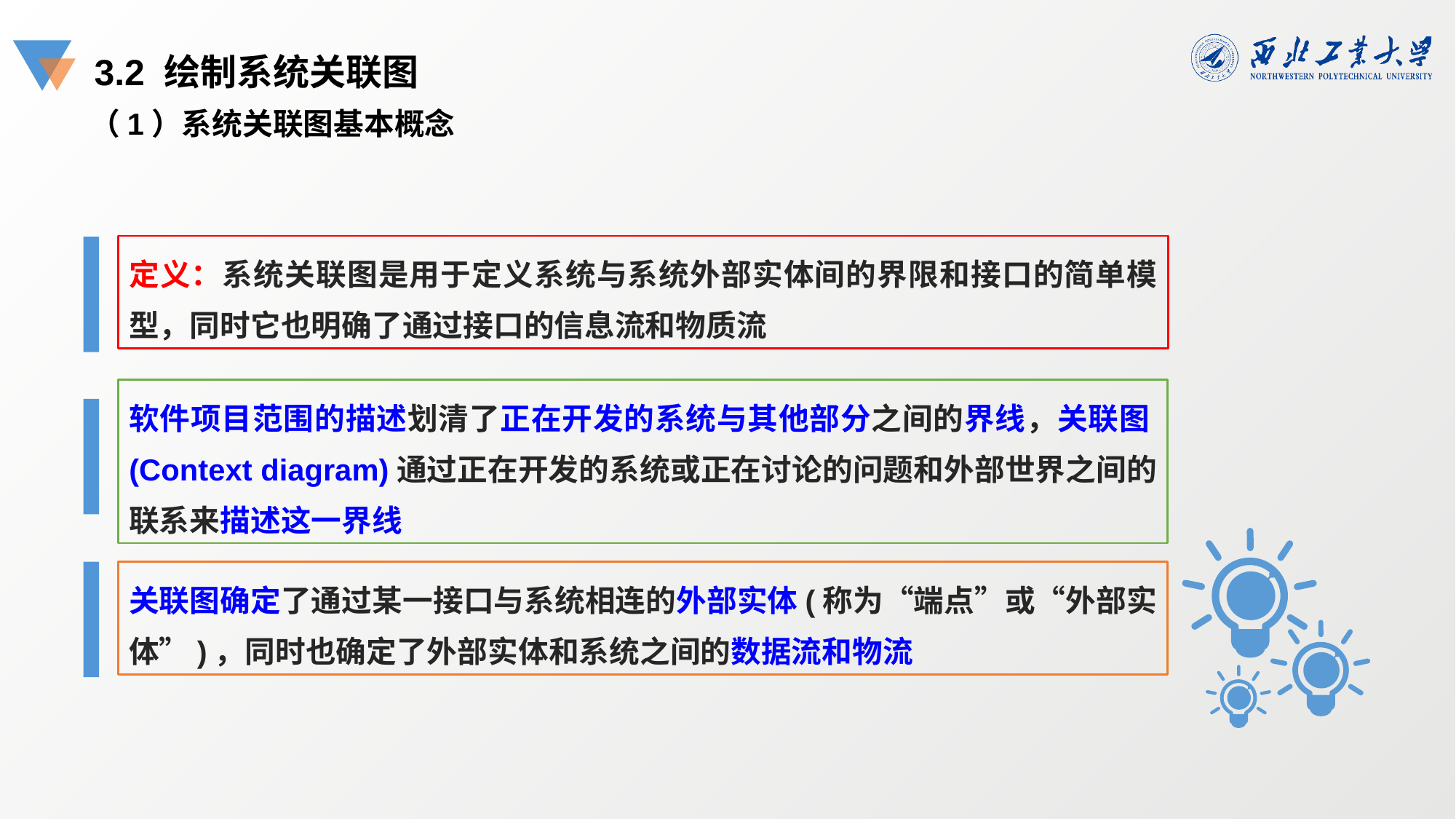

3.2 绘制系统关联图
（1）系统关联图基本概念
定义：系统关联图是用于定义系统与系统外部实体间的界限和接口的简单模型，同时它也明确了通过接口的信息流和物质流

软件项目范围的描述划清了正在开发的系统与其他部分之间的界线，关联图(Context diagram)通过正在开发的系统或正在讨论的问题和外部世界之间的联系来描述这一界线

关联图确定了通过某一接口与系统相连的外部实体(称为“端点”或“外部实体”)，同时也确定了外部实体和系统之间的数据流和物流

8